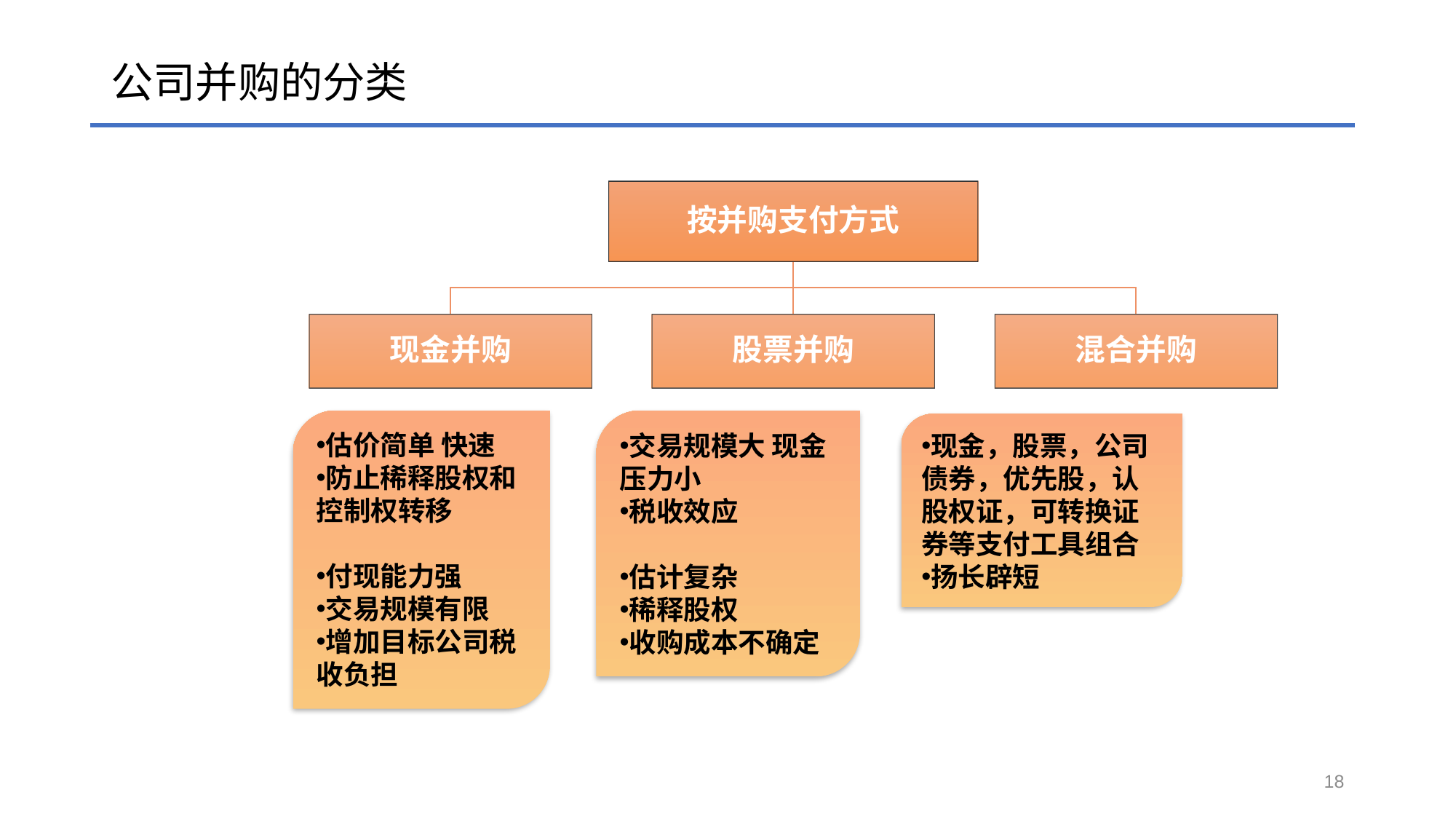

# 公司并购的分类
按并购支付方式
现金并购
股票并购
混合并购
估价简单 快速
防止稀释股权和控制权转移

付现能力强
交易规模有限
增加目标公司税收负担
交易规模大 现金压力小
税收效应

估计复杂
稀释股权
收购成本不确定
现金，股票，公司债券，优先股，认股权证，可转换证券等支付工具组合
扬长辟短
18